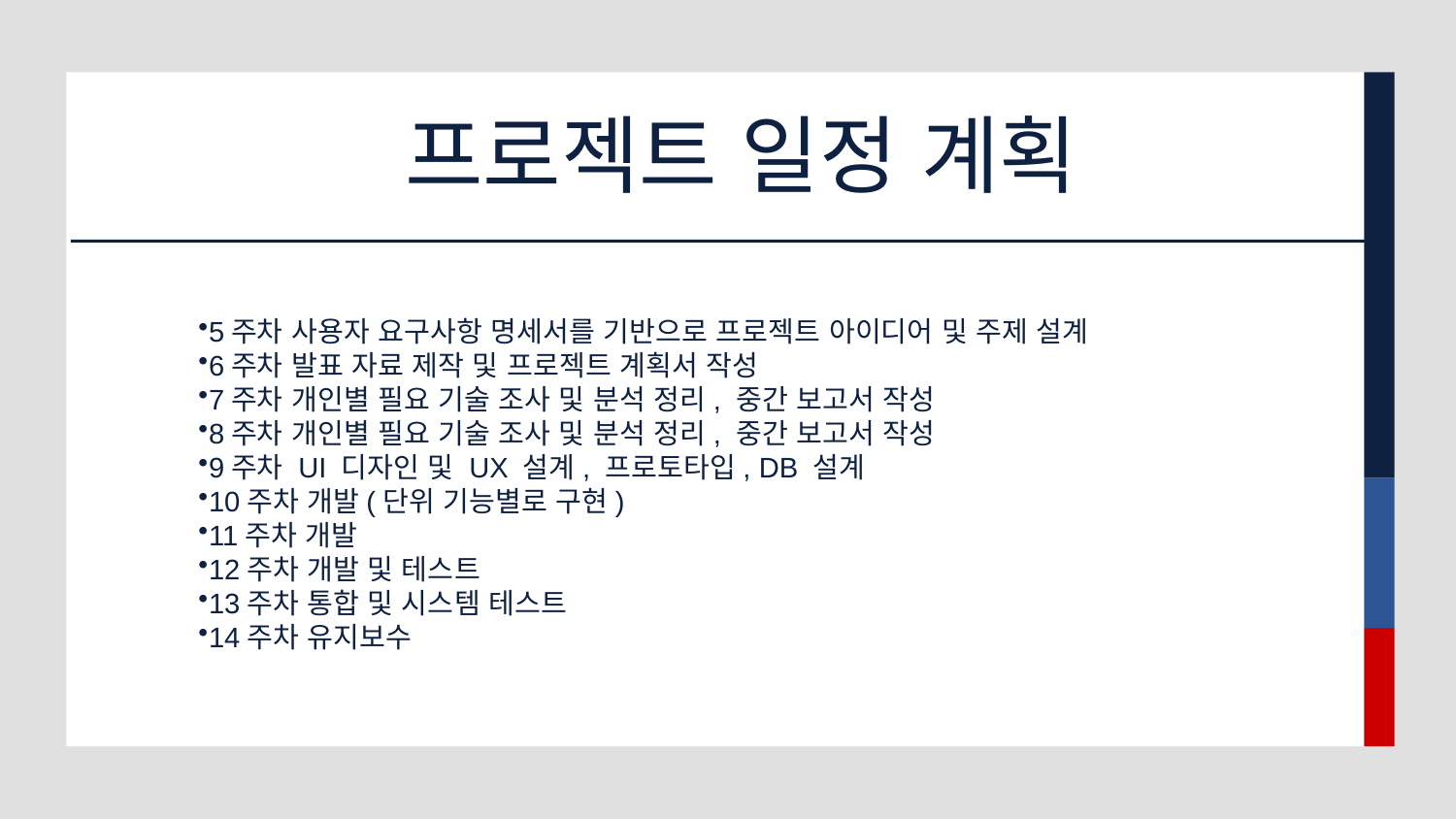

# 프로젝트 일정 계획
5주차 사용자 요구사항 명세서를 기반으로 프로젝트 아이디어 및 주제 설계
6주차 발표 자료 제작 및 프로젝트 계획서 작성
7주차 개인별 필요 기술 조사 및 분석 정리, 중간 보고서 작성
8주차 개인별 필요 기술 조사 및 분석 정리, 중간 보고서 작성
9주차 UI 디자인 및 UX 설계, 프로토타입, DB 설계
10주차 개발(단위 기능별로 구현)
11주차 개발
12주차 개발 및 테스트
13주차 통합 및 시스템 테스트
14주차 유지보수